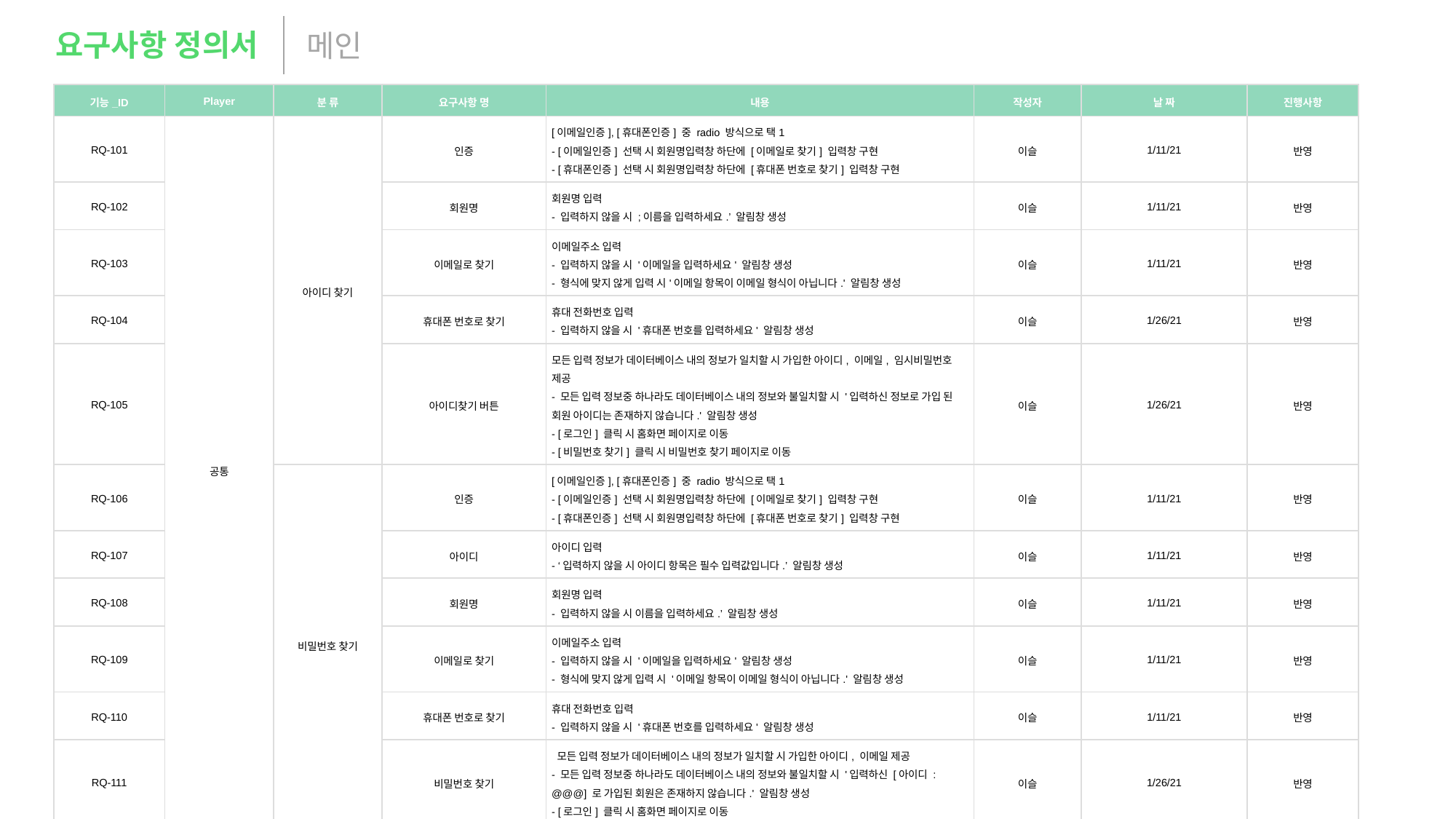

요구사항 정의서
메인
| 기능\_ID | Player | 분 류 | 요구사항 명 | 내용 | 작성자 | 날 짜 | 진행사항 |
| --- | --- | --- | --- | --- | --- | --- | --- |
| RQ-101 | 공통 | 아이디 찾기 | 인증 | [이메일인증], [휴대폰인증] 중 radio 방식으로 택1 - [이메일인증] 선택 시 회원명입력창 하단에 [이메일로 찾기] 입력창 구현 - [휴대폰인증] 선택 시 회원명입력창 하단에 [휴대폰 번호로 찾기] 입력창 구현 | 이슬 | 1/11/21 | 반영 |
| RQ-102 |  |  | 회원명 | 회원명 입력 - 입력하지 않을 시 ;이름을 입력하세요.’ 알림창 생성 | 이슬 | 1/11/21 | 반영 |
| RQ-103 |  |  | 이메일로 찾기 | 이메일주소 입력 - 입력하지 않을 시 '이메일을 입력하세요' 알림창 생성 - 형식에 맞지 않게 입력 시'이메일 항목이 이메일 형식이 아닙니다.' 알림창 생성 | 이슬 | 1/11/21 | 반영 |
| RQ-104 |  |  | 휴대폰 번호로 찾기 | 휴대 전화번호 입력 - 입력하지 않을 시 '휴대폰 번호를 입력하세요' 알림창 생성 | 이슬 | 1/26/21 | 반영 |
| RQ-105 |  |  | 아이디찾기 버튼 | 모든 입력 정보가 데이터베이스 내의 정보가 일치할 시 가입한 아이디, 이메일, 임시비밀번호 제공 - 모든 입력 정보중 하나라도 데이터베이스 내의 정보와 불일치할 시 '입력하신 정보로 가입 된 회원 아이디는 존재하지 않습니다.' 알림창 생성 - [로그인] 클릭 시 홈화면 페이지로 이동 - [비밀번호 찾기] 클릭 시 비밀번호 찾기 페이지로 이동 | 이슬 | 1/26/21 | 반영 |
| RQ-106 |  | 비밀번호 찾기 | 인증 | [이메일인증], [휴대폰인증] 중 radio 방식으로 택1 - [이메일인증] 선택 시 회원명입력창 하단에 [이메일로 찾기] 입력창 구현 - [휴대폰인증] 선택 시 회원명입력창 하단에 [휴대폰 번호로 찾기] 입력창 구현 | 이슬 | 1/11/21 | 반영 |
| RQ-107 |  |  | 아이디 | 아이디 입력 - ‘입력하지 않을 시 아이디 항목은 필수 입력값입니다.’ 알림창 생성 | 이슬 | 1/11/21 | 반영 |
| RQ-108 |  |  | 회원명 | 회원명 입력 - 입력하지 않을 시 이름을 입력하세요.’ 알림창 생성 | 이슬 | 1/11/21 | 반영 |
| RQ-109 |  |  | 이메일로 찾기 | 이메일주소 입력 - 입력하지 않을 시 '이메일을 입력하세요' 알림창 생성 - 형식에 맞지 않게 입력 시 '이메일 항목이 이메일 형식이 아닙니다.' 알림창 생성 | 이슬 | 1/11/21 | 반영 |
| RQ-110 |  |  | 휴대폰 번호로 찾기 | 휴대 전화번호 입력 - 입력하지 않을 시 '휴대폰 번호를 입력하세요' 알림창 생성 | 이슬 | 1/11/21 | 반영 |
| RQ-111 |  |  | 비밀번호 찾기 | 모든 입력 정보가 데이터베이스 내의 정보가 일치할 시 가입한 아이디, 이메일 제공 - 모든 입력 정보중 하나라도 데이터베이스 내의 정보와 불일치할 시 '입력하신 [아이디 : @@@] 로 가입된 회원은 존재하지 않습니다.' 알림창 생성 - [로그인] 클릭 시 홈화면 페이지로 이동 | 이슬 | 1/26/21 | 반영 |